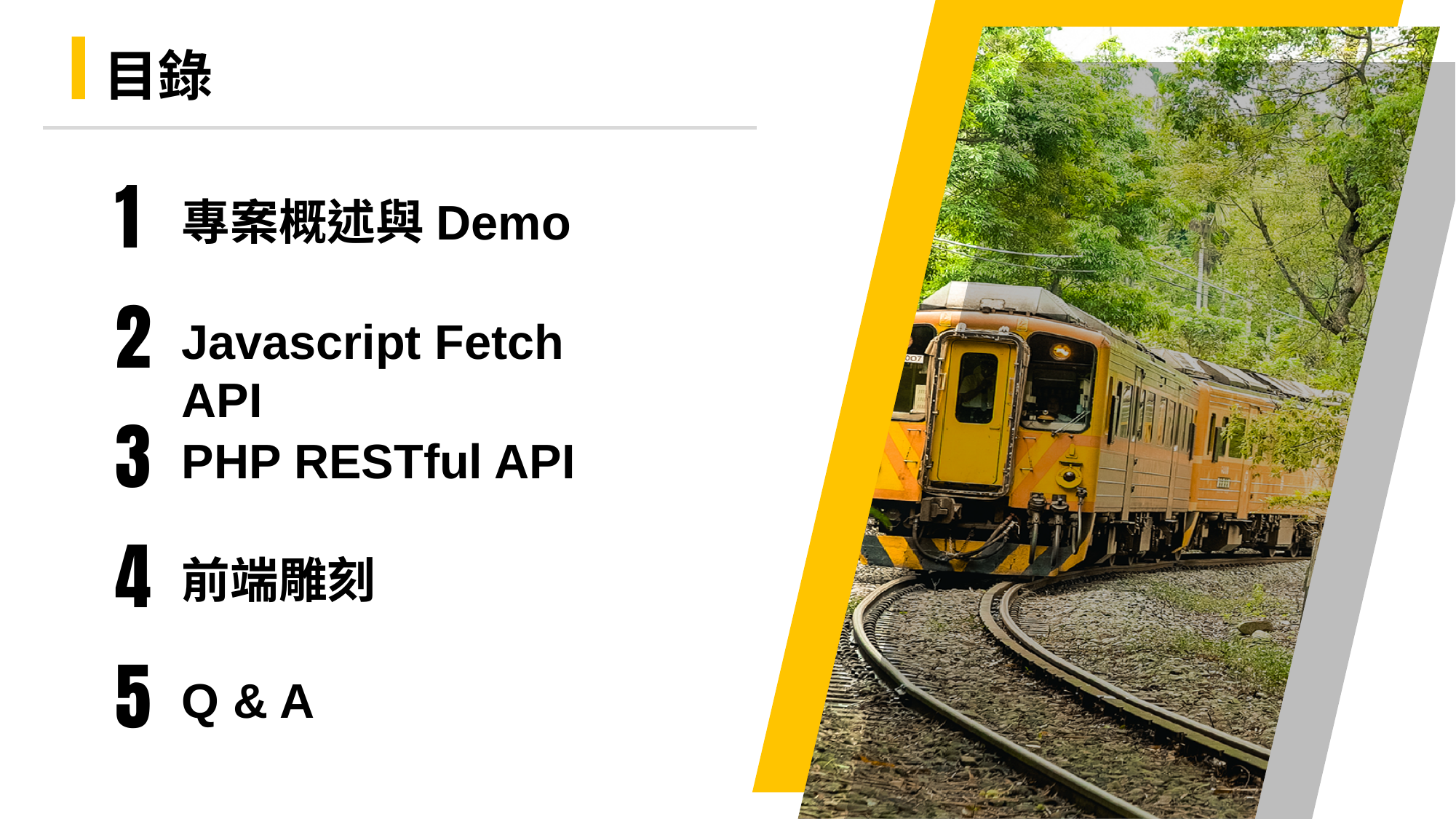

目錄

1
專案概述與Demo
2
Javascript Fetch API
3
PHP RESTful API
4
前端雕刻
5
Q & A